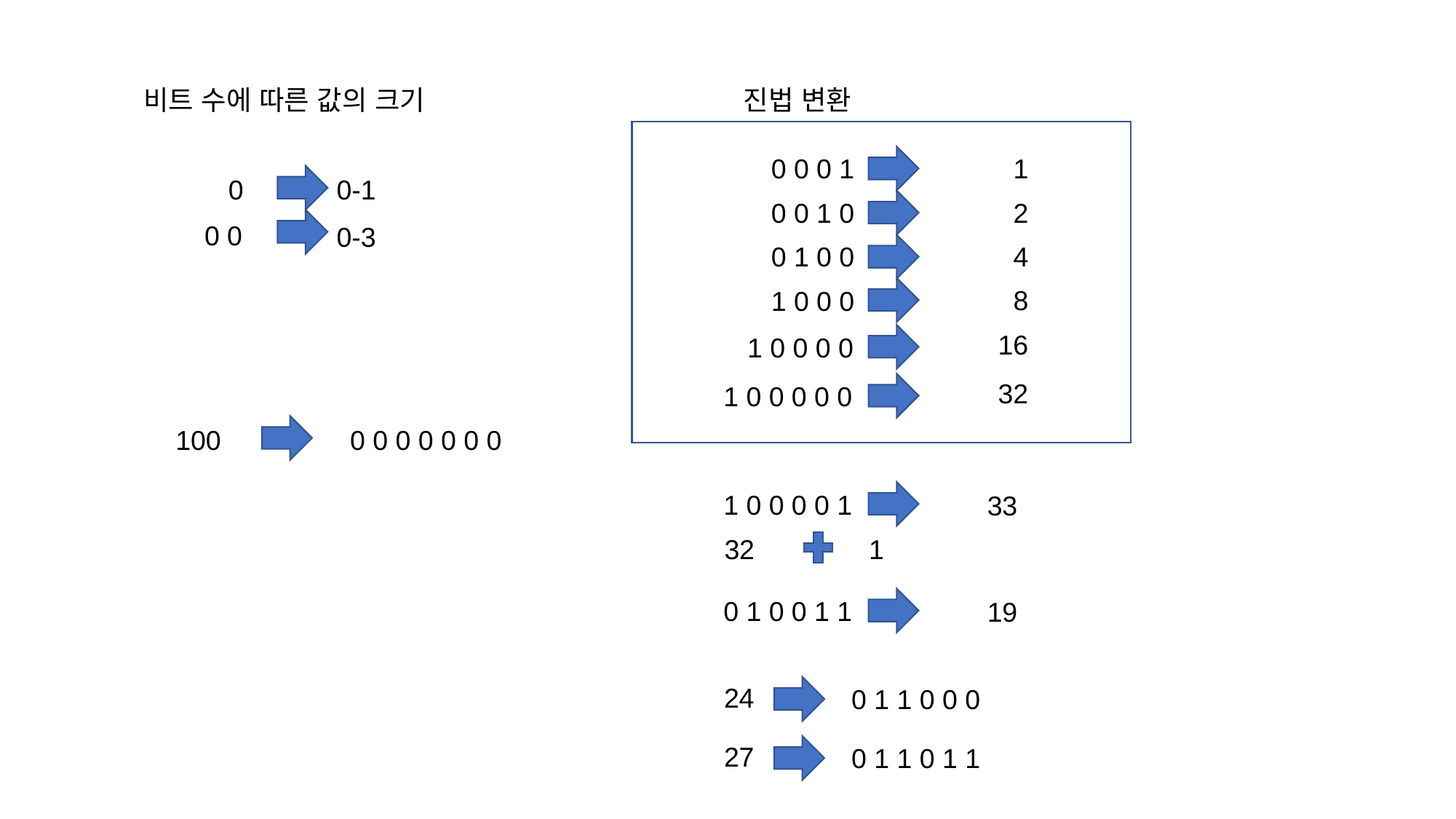

비트 수에 따른 값의 크기
진법 변환

0 0 0 1
1

0
0-1
0 0 1 0
2

0 0
0-3
0 1 0 0
4

8
1 0 0 0
16

1 0 0 0 0
32

1 0 0 0 0 0

100
0 0 0 0 0 0 0

1 0 0 0 0 1
33
32

1

0 1 0 0 1 1
19
24

0 1 1 0 0 0
27

0 1 1 0 1 1